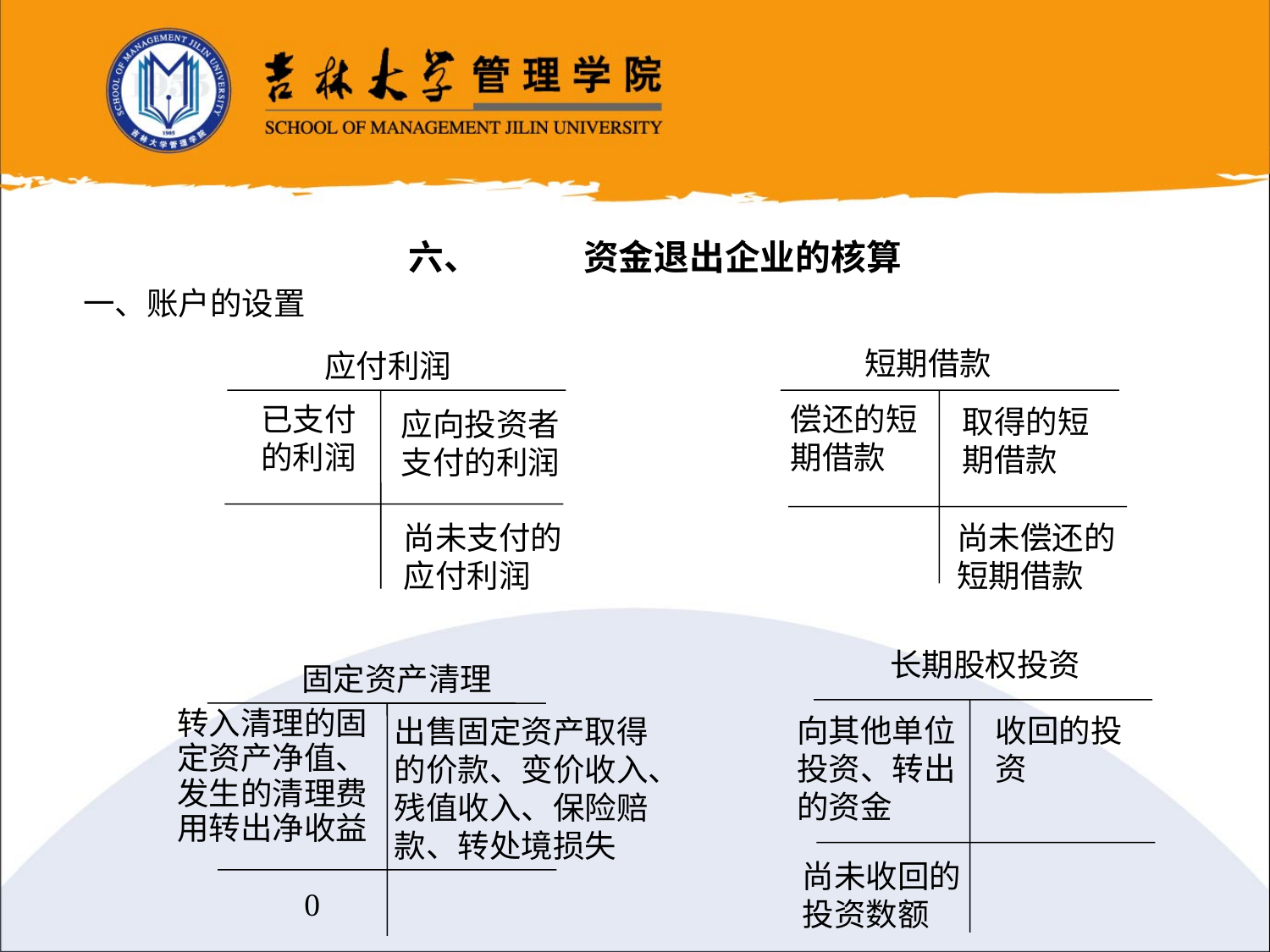

六、	资金退出企业的核算
一、账户的设置
短期借款

偿还的短期借款
取得的短期借款

尚未偿还的短期借款
应付利润

已支付的利润
应向投资者支付的利润

尚未支付的应付利润
长期股权投资

向其他单位投资、转出的资金
收回的投资

尚未收回的投资数额
固定资产清理

出售固定资产取得的价款、变价收入、残值收入、保险赔款、转处境损失
转入清理的固
定资产净值、
发生的清理费
用转出净收益

0
89